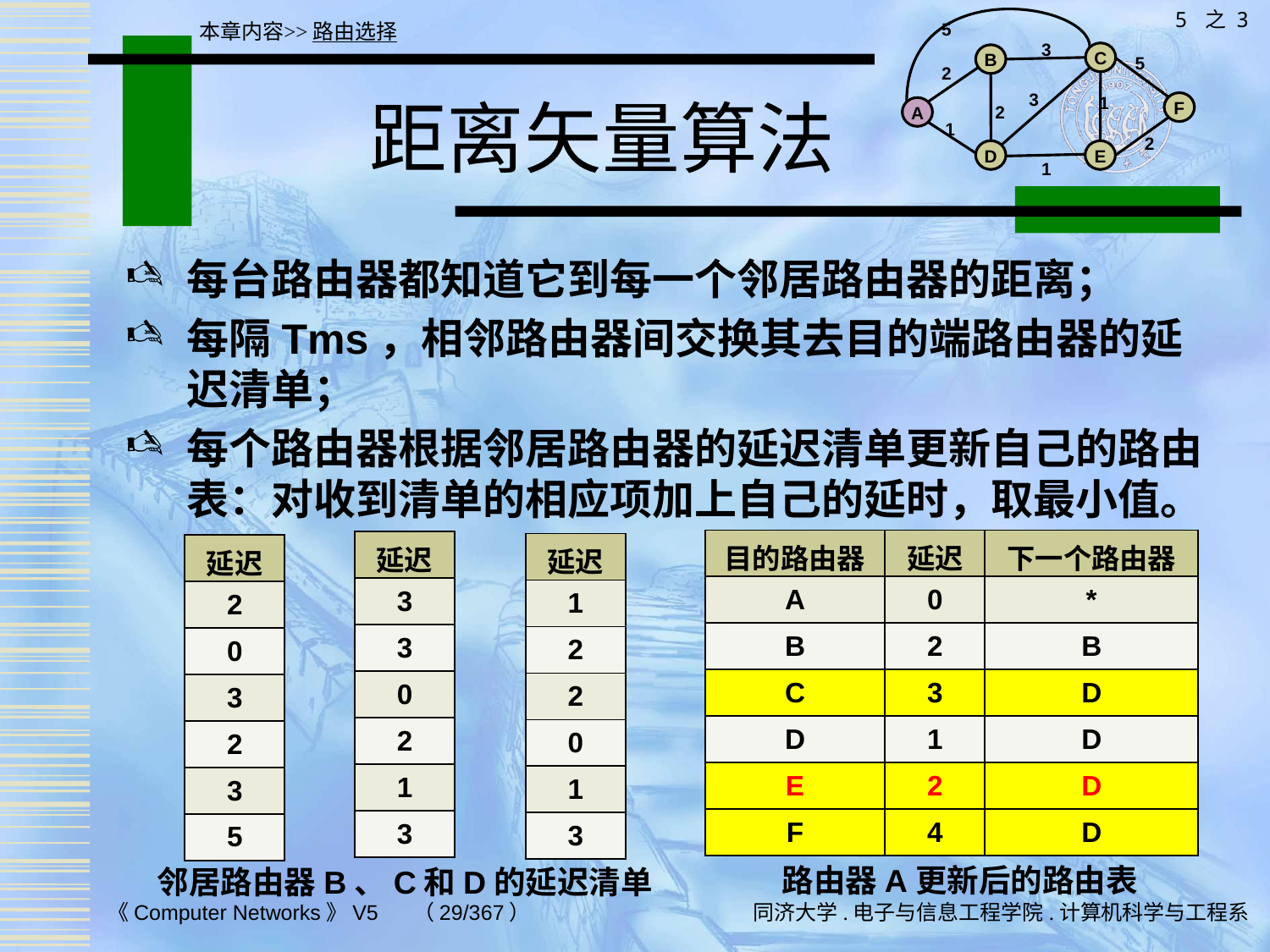

5 之 3
5
3
C
B
5
2
3
1
F
2
A
1
2
D
E
1
本章内容>>路由选择
# 距离矢量算法
每台路由器都知道它到每一个邻居路由器的距离；
每隔Tms，相邻路由器间交换其去目的端路由器的延迟清单；
每个路由器根据邻居路由器的延迟清单更新自己的路由表：对收到清单的相应项加上自己的延时，取最小值。
| 目的路由器 | 延迟 | 下一个路由器 |
| --- | --- | --- |
| A | 0 | \* |
| B | 2 | B |
| C | 3 | D |
| D | 1 | D |
| E | 2 | D |
| F | 4 | D |
| 延迟 |
| --- |
| 3 |
| 3 |
| 0 |
| 2 |
| 1 |
| 3 |
| 延迟 |
| --- |
| 1 |
| 2 |
| 2 |
| 0 |
| 1 |
| 3 |
| 延迟 |
| --- |
| 2 |
| 0 |
| 3 |
| 2 |
| 3 |
| 5 |
路由器A更新后的路由表
邻居路由器B、C和D的延迟清单